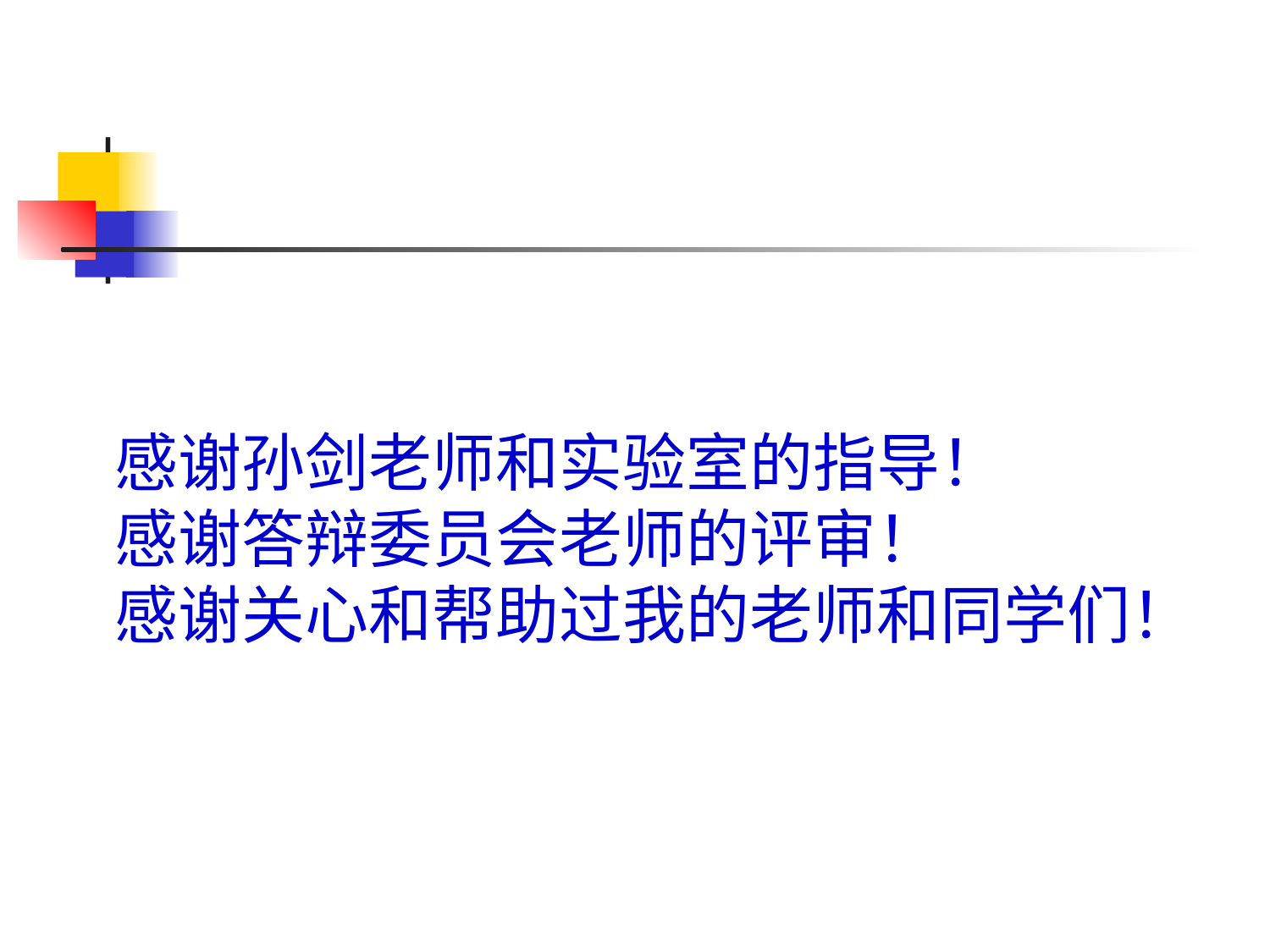

感谢孙剑老师和实验室的指导！
感谢答辩委员会老师的评审！
感谢关心和帮助过我的老师和同学们！